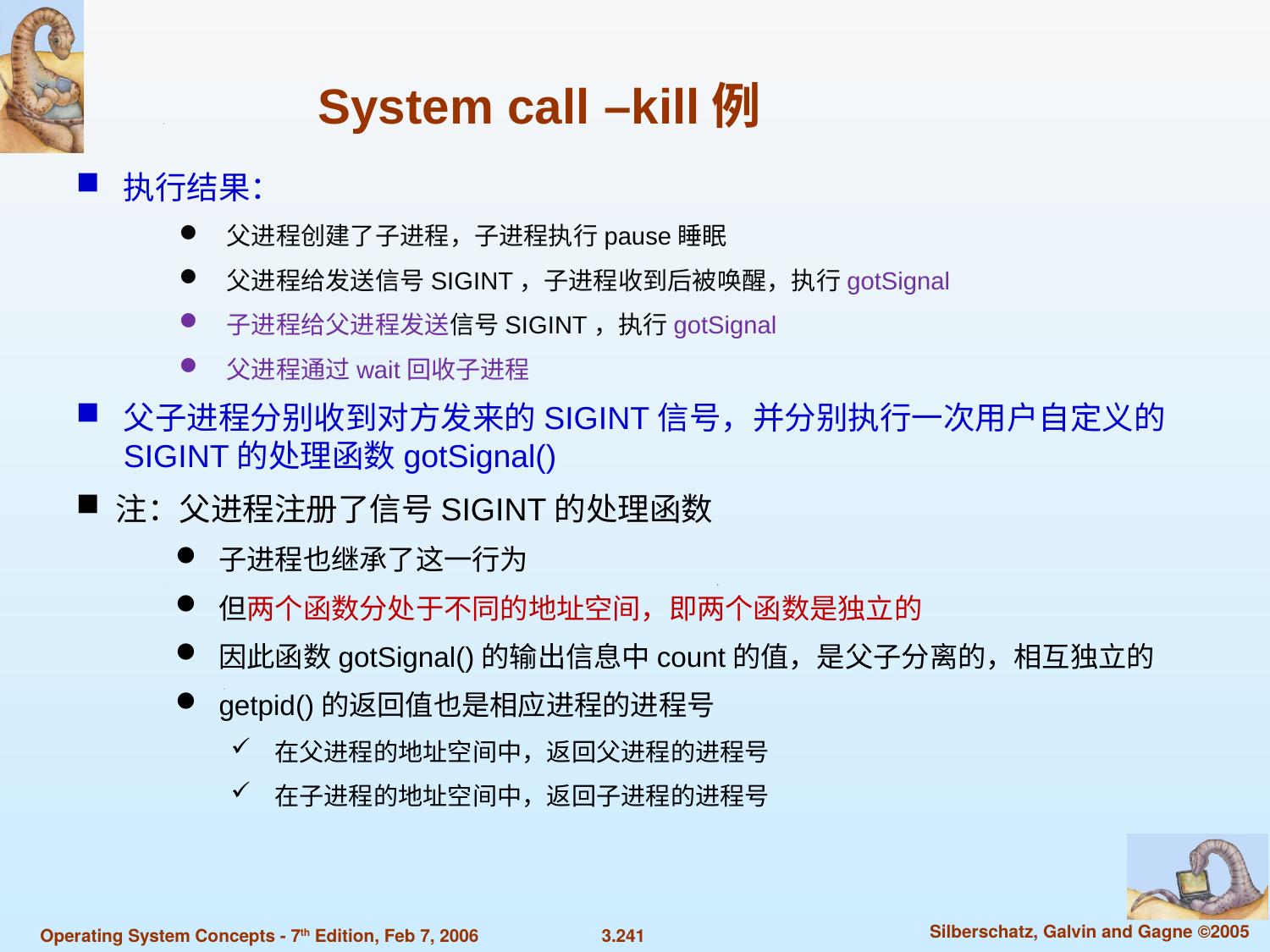

System call –kill例
执行结果：
父进程创建了子进程，子进程执行pause睡眠
父进程给发送信号SIGINT，子进程收到后被唤醒，执行gotSignal
子进程给父进程发送信号SIGINT，执行gotSignal
父进程通过wait回收子进程
父子进程分别收到对方发来的SIGINT信号，并分别执行一次用户自定义的SIGINT的处理函数gotSignal()
注：父进程注册了信号SIGINT的处理函数
子进程也继承了这一行为
但两个函数分处于不同的地址空间，即两个函数是独立的
因此函数gotSignal()的输出信息中count的值，是父子分离的，相互独立的
getpid()的返回值也是相应进程的进程号
在父进程的地址空间中，返回父进程的进程号
在子进程的地址空间中，返回子进程的进程号